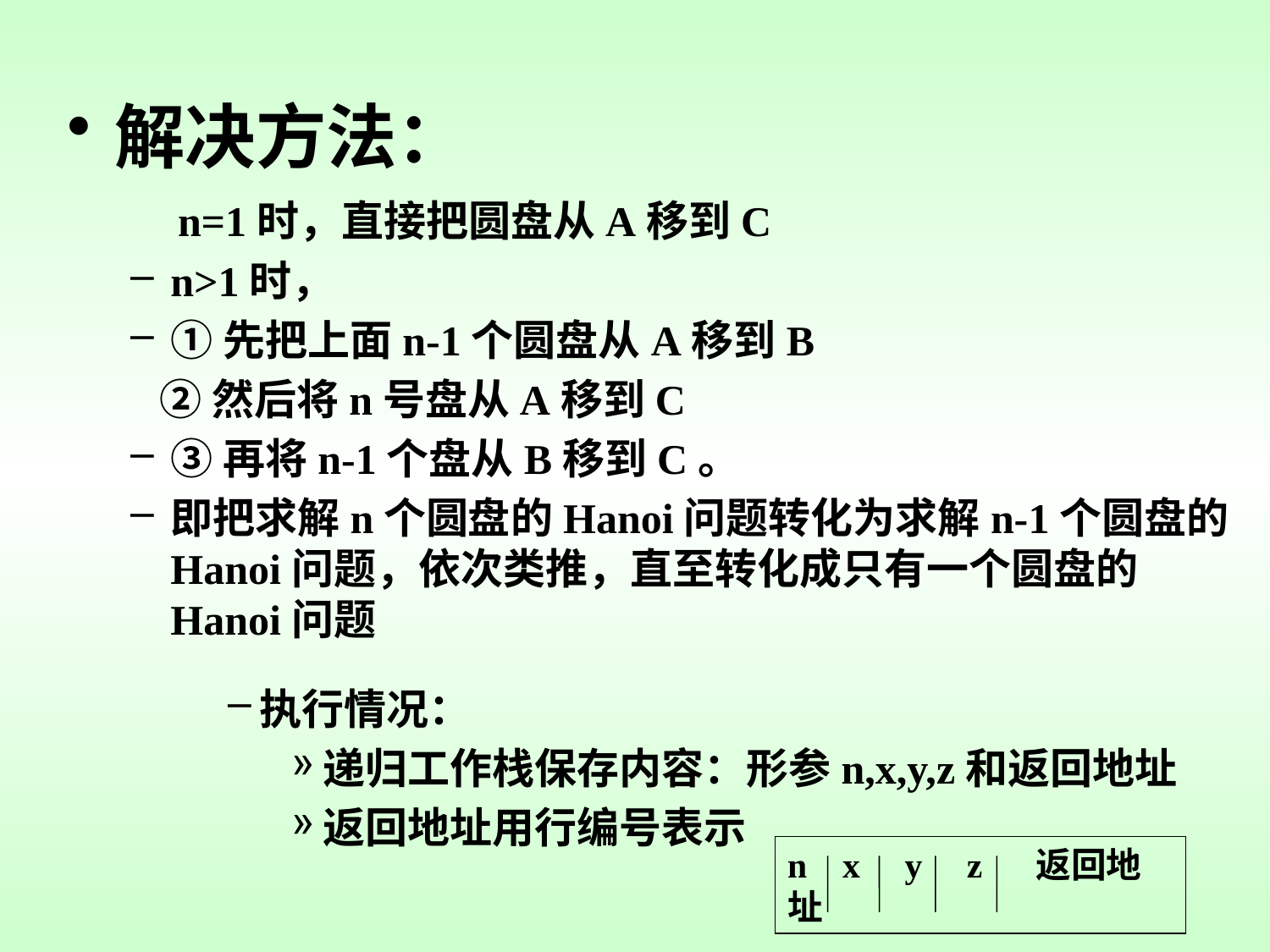

解决方法：
         n=1时，直接把圆盘从A移到C
n>1时，
①先把上面n-1个圆盘从A移到B
   ②然后将n号盘从A移到C
③再将n-1个盘从B移到C。
即把求解n个圆盘的Hanoi问题转化为求解n-1个圆盘的Hanoi问题，依次类推，直至转化成只有一个圆盘的Hanoi问题
执行情况：
递归工作栈保存内容：形参n,x,y,z和返回地址
返回地址用行编号表示

n    x     y     z     返回地址